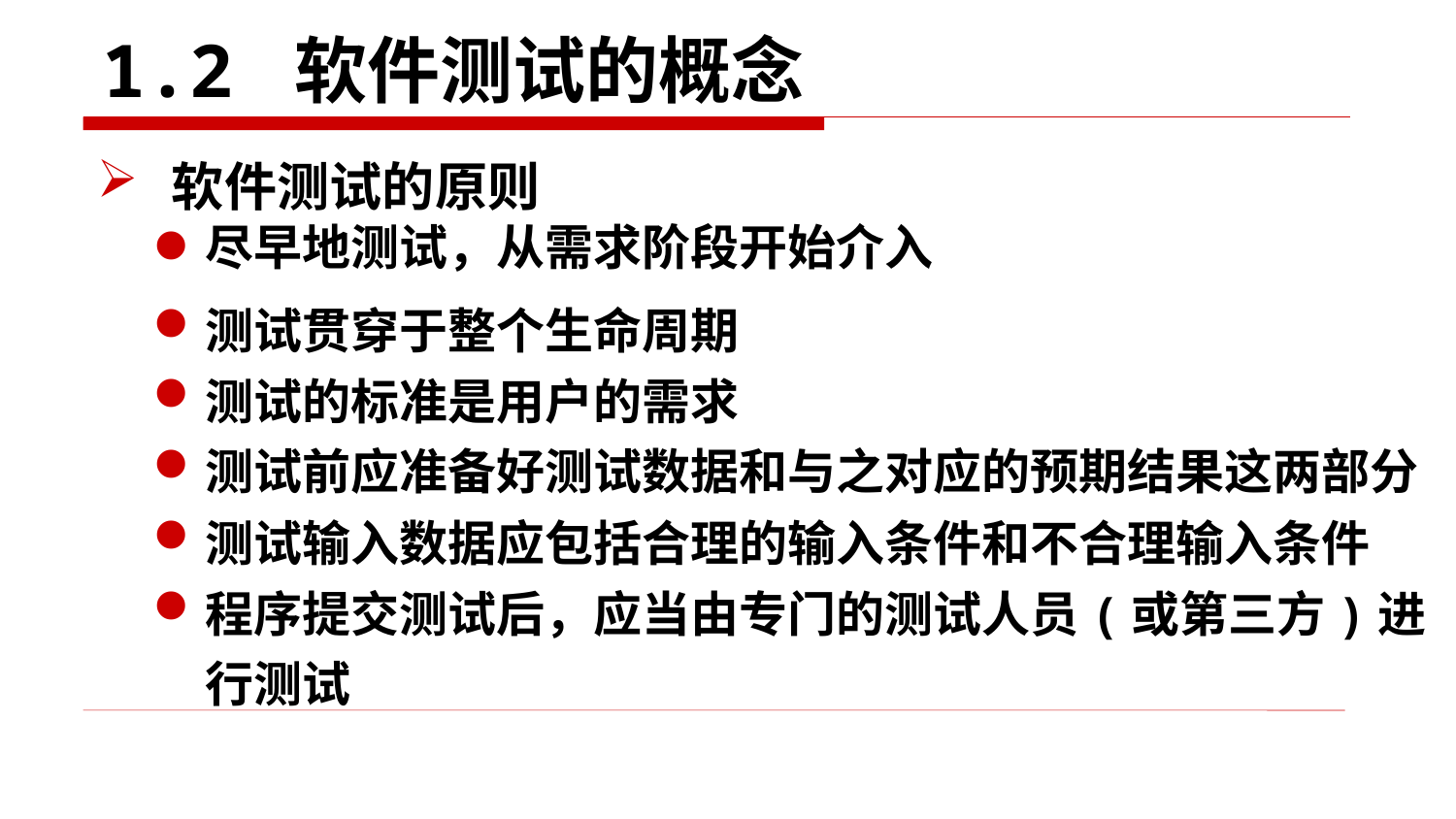

# 1.2 软件测试的概念
软件测试的原则
尽早地测试，从需求阶段开始介入
测试贯穿于整个生命周期
测试的标准是用户的需求
测试前应准备好测试数据和与之对应的预期结果这两部分
测试输入数据应包括合理的输入条件和不合理输入条件
程序提交测试后，应当由专门的测试人员(或第三方)进行测试